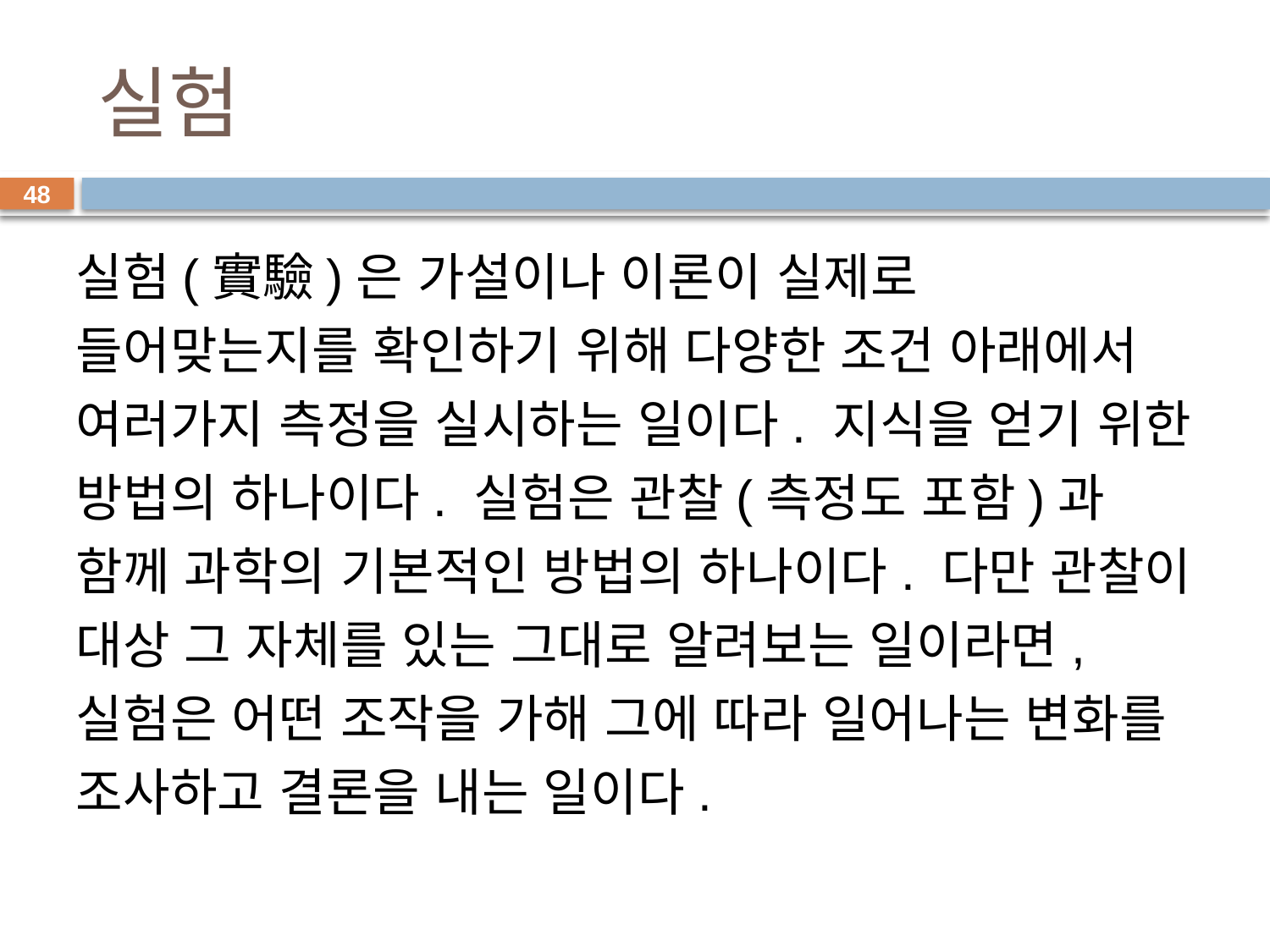

# 실험
48
실험(實驗)은 가설이나 이론이 실제로 들어맞는지를 확인하기 위해 다양한 조건 아래에서 여러가지 측정을 실시하는 일이다. 지식을 얻기 위한 방법의 하나이다. 실험은 관찰(측정도 포함)과 함께 과학의 기본적인 방법의 하나이다. 다만 관찰이 대상 그 자체를 있는 그대로 알려보는 일이라면, 실험은 어떤 조작을 가해 그에 따라 일어나는 변화를 조사하고 결론을 내는 일이다.